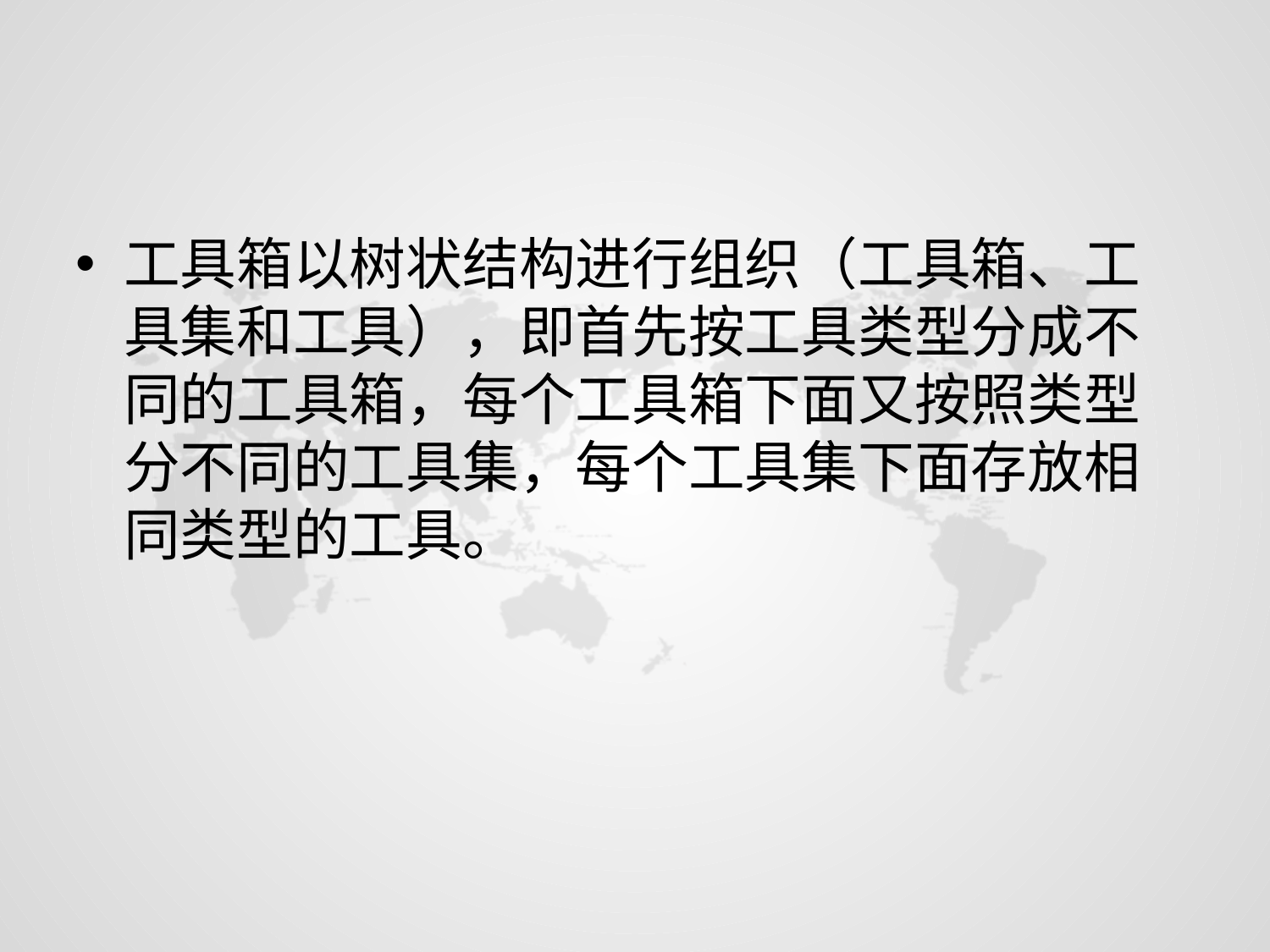

#
工具箱以树状结构进行组织（工具箱、工具集和工具），即首先按工具类型分成不同的工具箱，每个工具箱下面又按照类型分不同的工具集，每个工具集下面存放相同类型的工具。